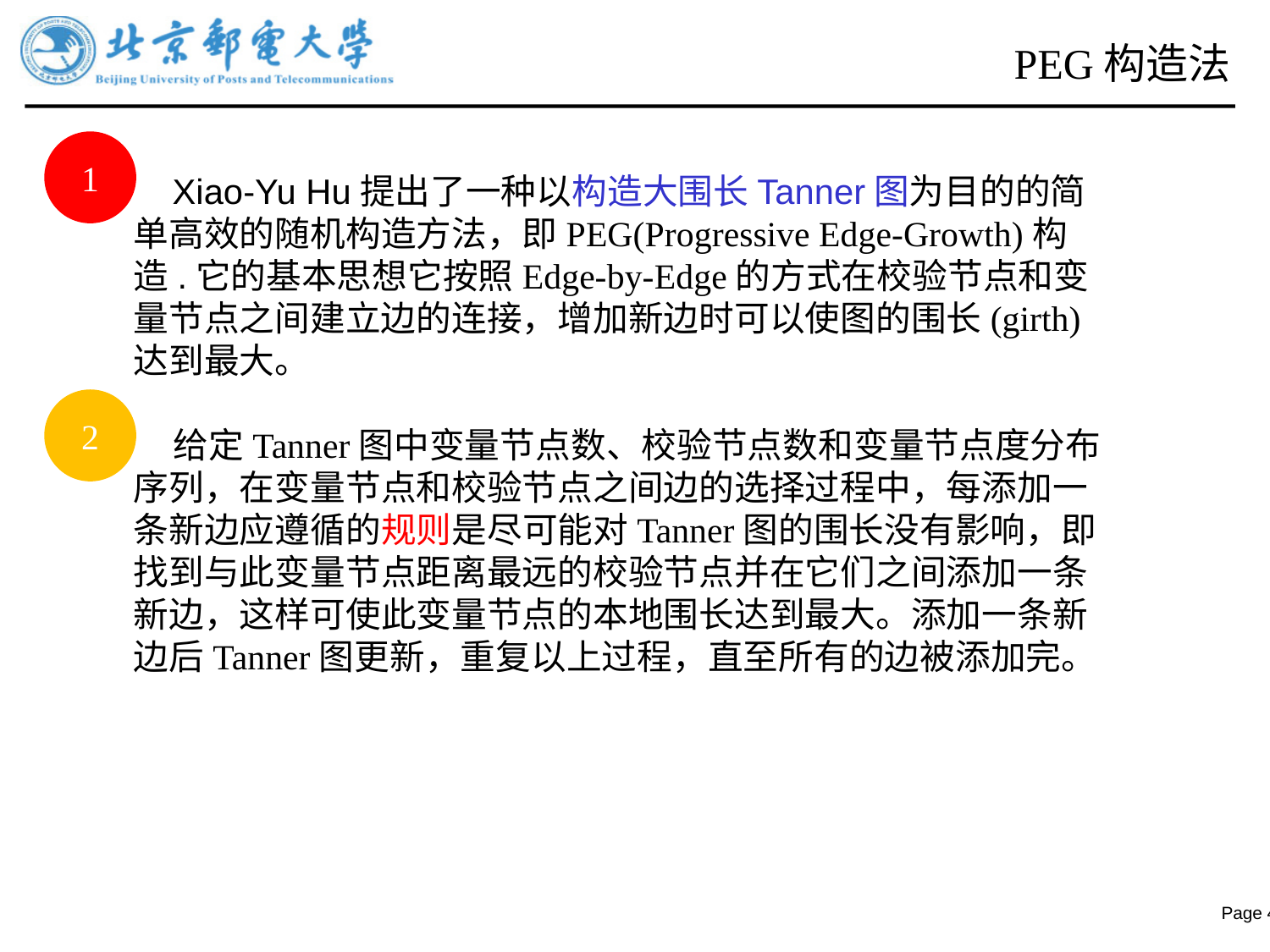

# PEG构造法
1
    Xiao-Yu Hu提出了一种以构造大围长Tanner图为目的的简单高效的随机构造方法，即PEG(Progressive Edge-Growth)构造.它的基本思想它按照Edge-by-Edge的方式在校验节点和变量节点之间建立边的连接，增加新边时可以使图的围长(girth)达到最大。

    给定Tanner图中变量节点数、校验节点数和变量节点度分布序列，在变量节点和校验节点之间边的选择过程中，每添加一条新边应遵循的规则是尽可能对Tanner图的围长没有影响，即找到与此变量节点距离最远的校验节点并在它们之间添加一条新边，这样可使此变量节点的本地围长达到最大。添加一条新边后Tanner图更新，重复以上过程，直至所有的边被添加完。
2